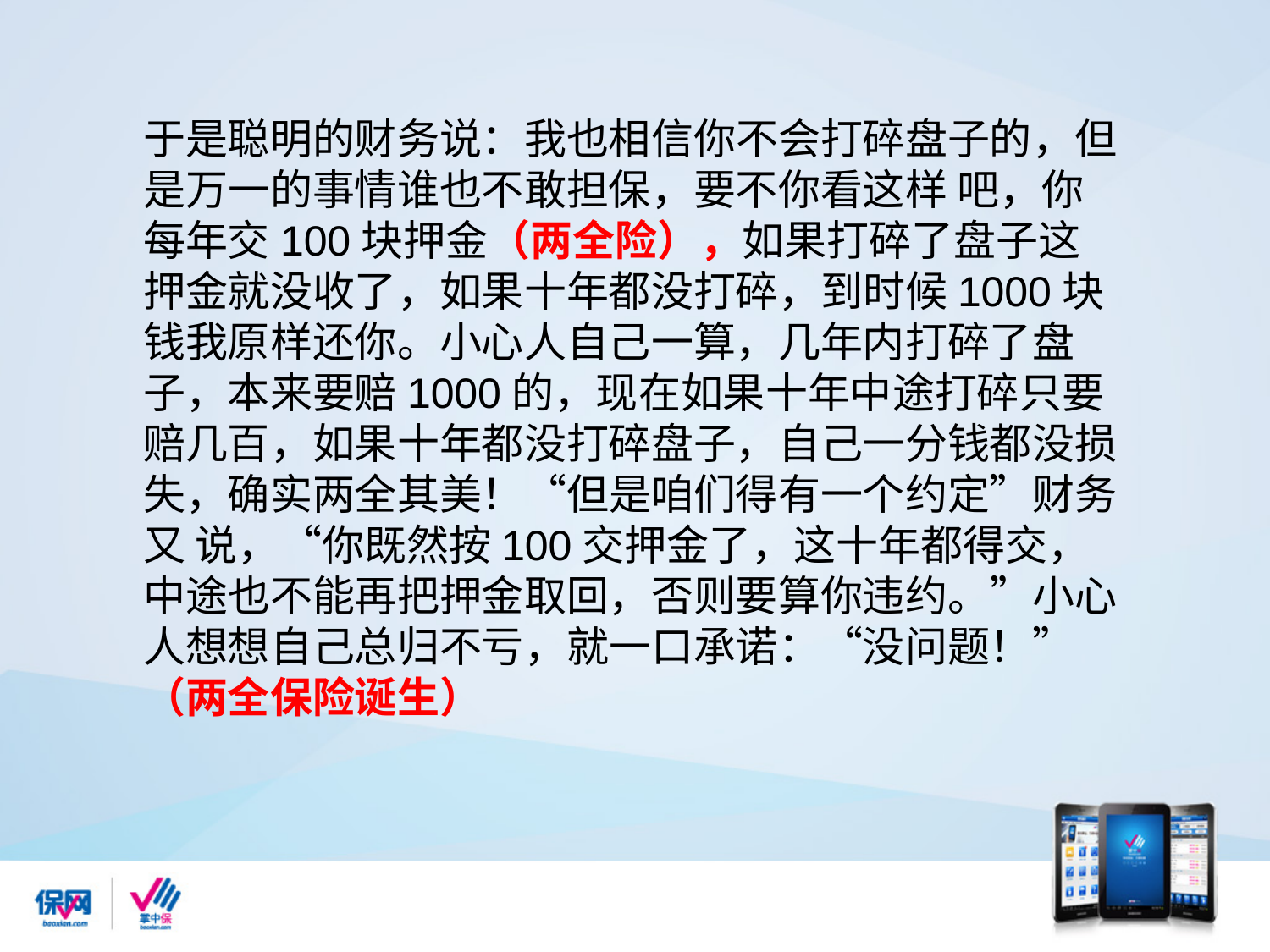

于是聪明的财务说：我也相信你不会打碎盘子的，但是万一的事情谁也不敢担保，要不你看这样 吧，你每年交100块押金（两全险），如果打碎了盘子这押金就没收了，如果十年都没打碎，到时候1000块钱我原样还你。小心人自己一算，几年内打碎了盘 子，本来要赔1000的，现在如果十年中途打碎只要赔几百，如果十年都没打碎盘子，自己一分钱都没损失，确实两全其美！“但是咱们得有一个约定”财务又 说，“你既然按100交押金了，这十年都得交，中途也不能再把押金取回，否则要算你违约。”小心人想想自己总归不亏，就一口承诺：“没问题！”
（两全保险诞生）